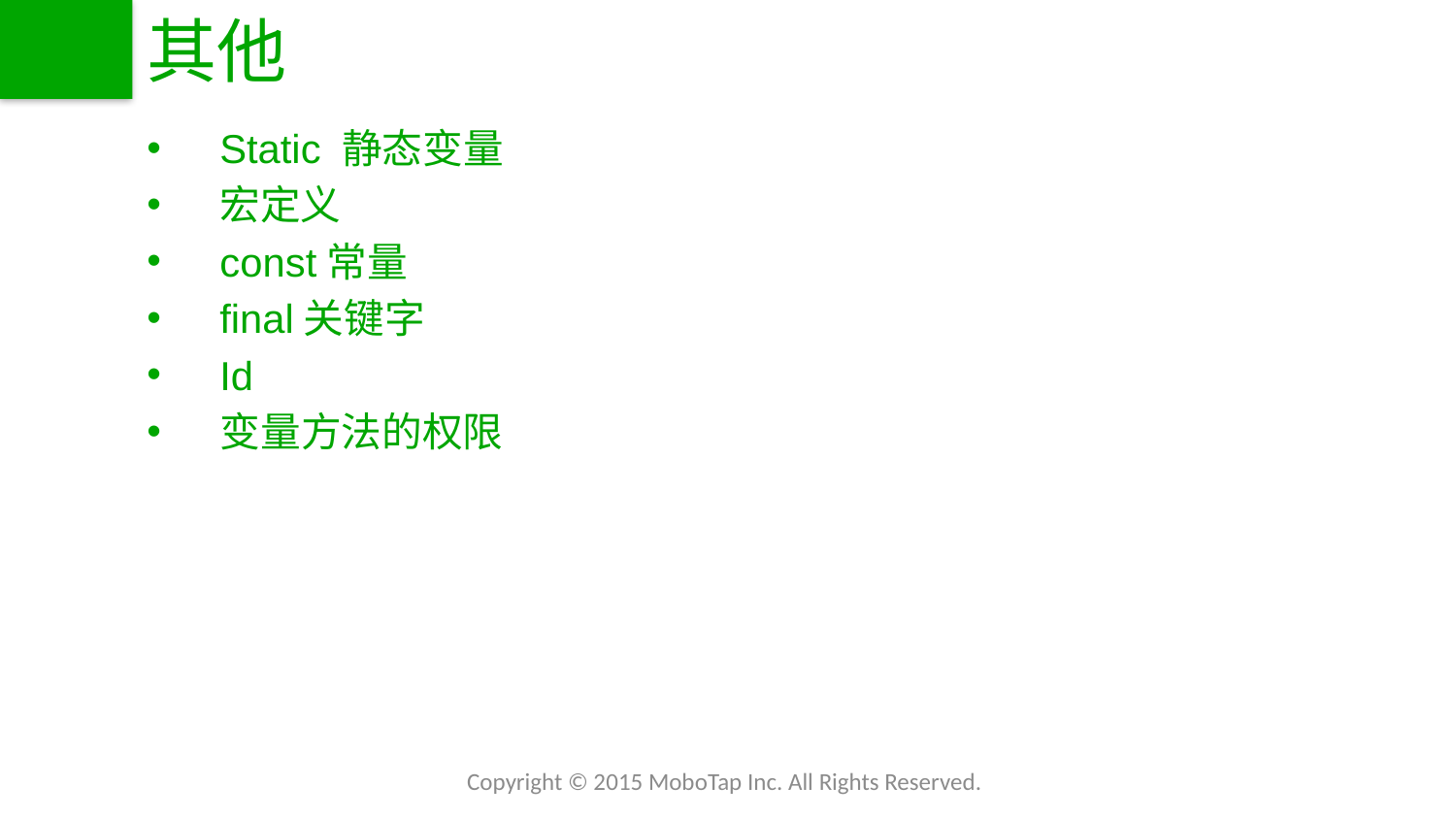

# 其他
Static 静态变量
宏定义
const常量
final关键字
Id
变量方法的权限
Copyright © 2015 MoboTap Inc. All Rights Reserved.